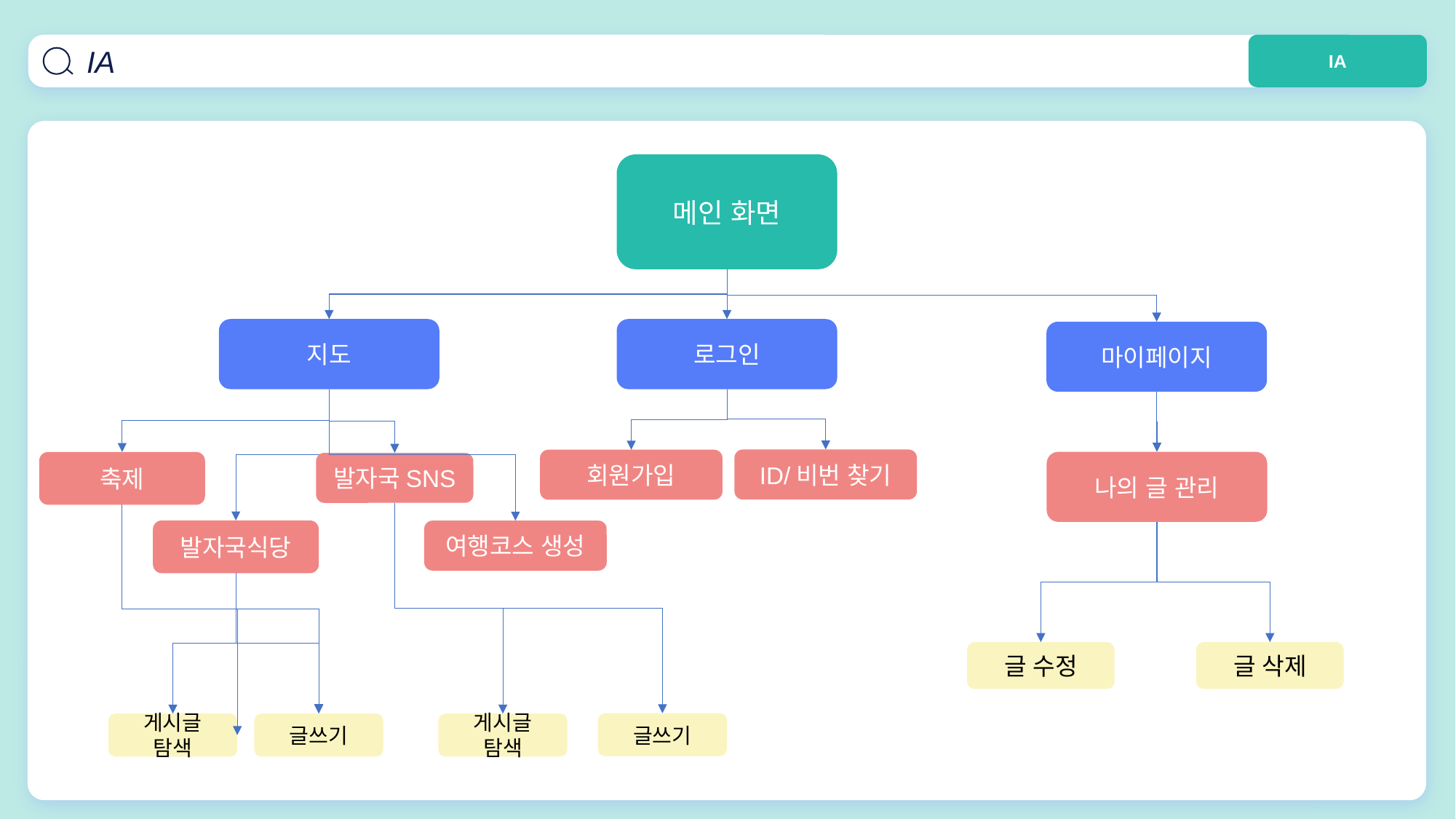

IA
IA

메인 화면
로그인
지도
마이페이지
ID/비번 찾기
회원가입
나의 글 관리
축제
발자국SNS
발자국식당
여행코스 생성
글 수정
글 삭제
글쓰기
게시글 탐색
게시글 탐색
글쓰기